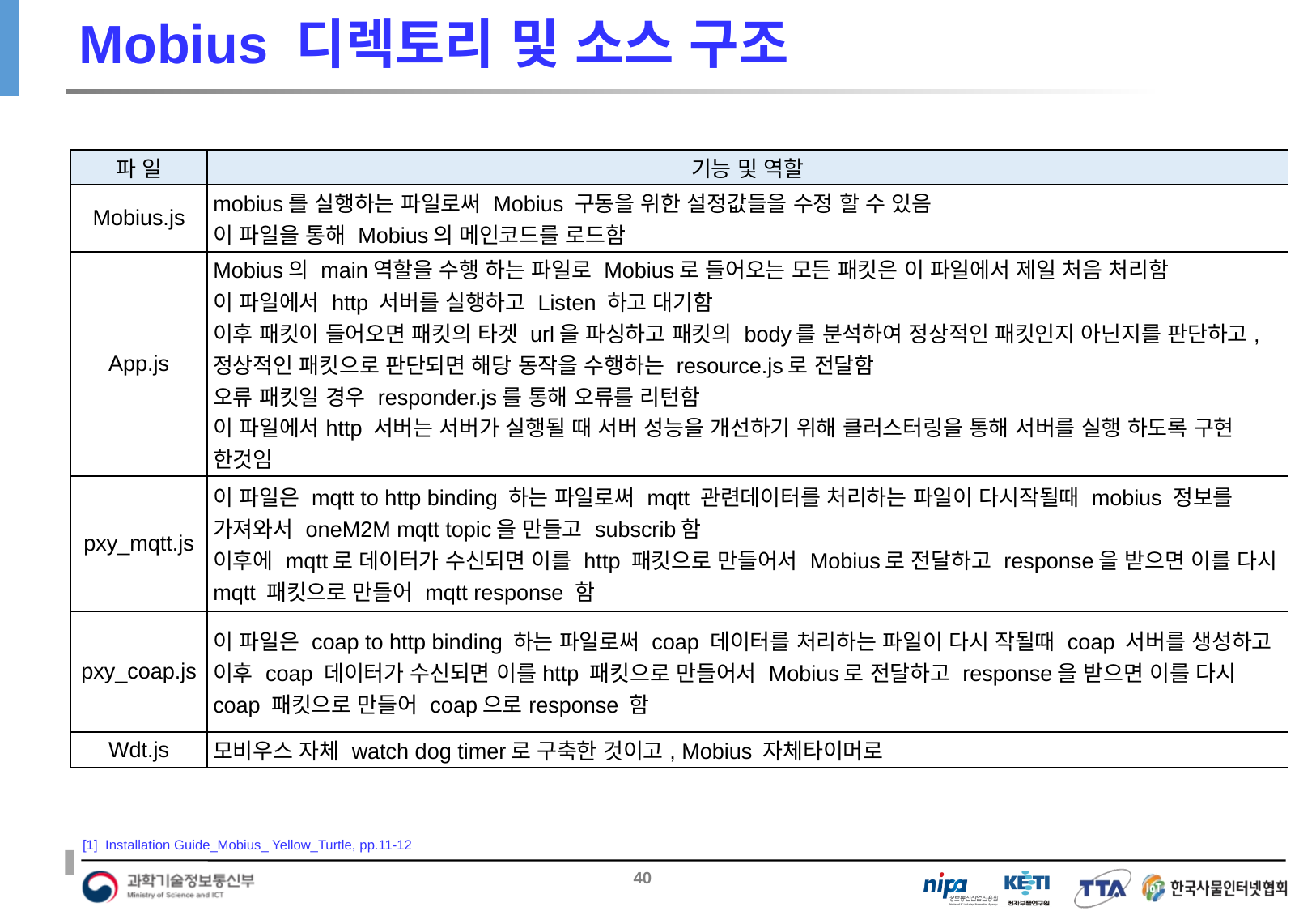

# Mobius 디렉토리 및 소스 구조

| 파 일 | 기능 및 역할 |
| --- | --- |
| Mobius.js | mobius를 실행하는 파일로써 Mobius 구동을 위한 설정값들을 수정 할 수 있음 이 파일을 통해 Mobius의 메인코드를 로드함 |
| App.js | Mobius의 main역할을 수행 하는 파일로 Mobius로 들어오는 모든 패킷은 이 파일에서 제일 처음 처리함 이 파일에서 http 서버를 실행하고 Listen 하고 대기함 이후 패킷이 들어오면 패킷의 타겟 url을 파싱하고 패킷의 body를 분석하여 정상적인 패킷인지 아닌지를 판단하고, 정상적인 패킷으로 판단되면 해당 동작을 수행하는 resource.js로 전달함 오류 패킷일 경우 responder.js를 통해 오류를 리턴함 이 파일에서http 서버는 서버가 실행될 때 서버 성능을 개선하기 위해 클러스터링을 통해 서버를 실행 하도록 구현 한것임 |
| pxy\_mqtt.js | 이 파일은 mqtt to http binding 하는 파일로써 mqtt 관련데이터를 처리하는 파일이 다시작될때 mobius 정보를 가져와서 oneM2M mqtt topic을 만들고 subscrib함 이후에 mqtt로 데이터가 수신되면 이를 http 패킷으로 만들어서 Mobius로 전달하고 response을 받으면 이를 다시 mqtt 패킷으로 만들어 mqtt response 함 |
| pxy\_coap.js | 이 파일은 coap to http binding 하는 파일로써 coap 데이터를 처리하는 파일이 다시 작될때 coap 서버를 생성하고 이후 coap 데이터가 수신되면 이를http 패킷으로 만들어서 Mobius로 전달하고 response을 받으면 이를 다시 coap 패킷으로 만들어 coap으로response 함 |
| Wdt.js | 모비우스 자체 watch dog timer로 구축한 것이고, Mobius 자체타이머로 |
[1]  Installation Guide_Mobius_ Yellow_Turtle, pp.11-12